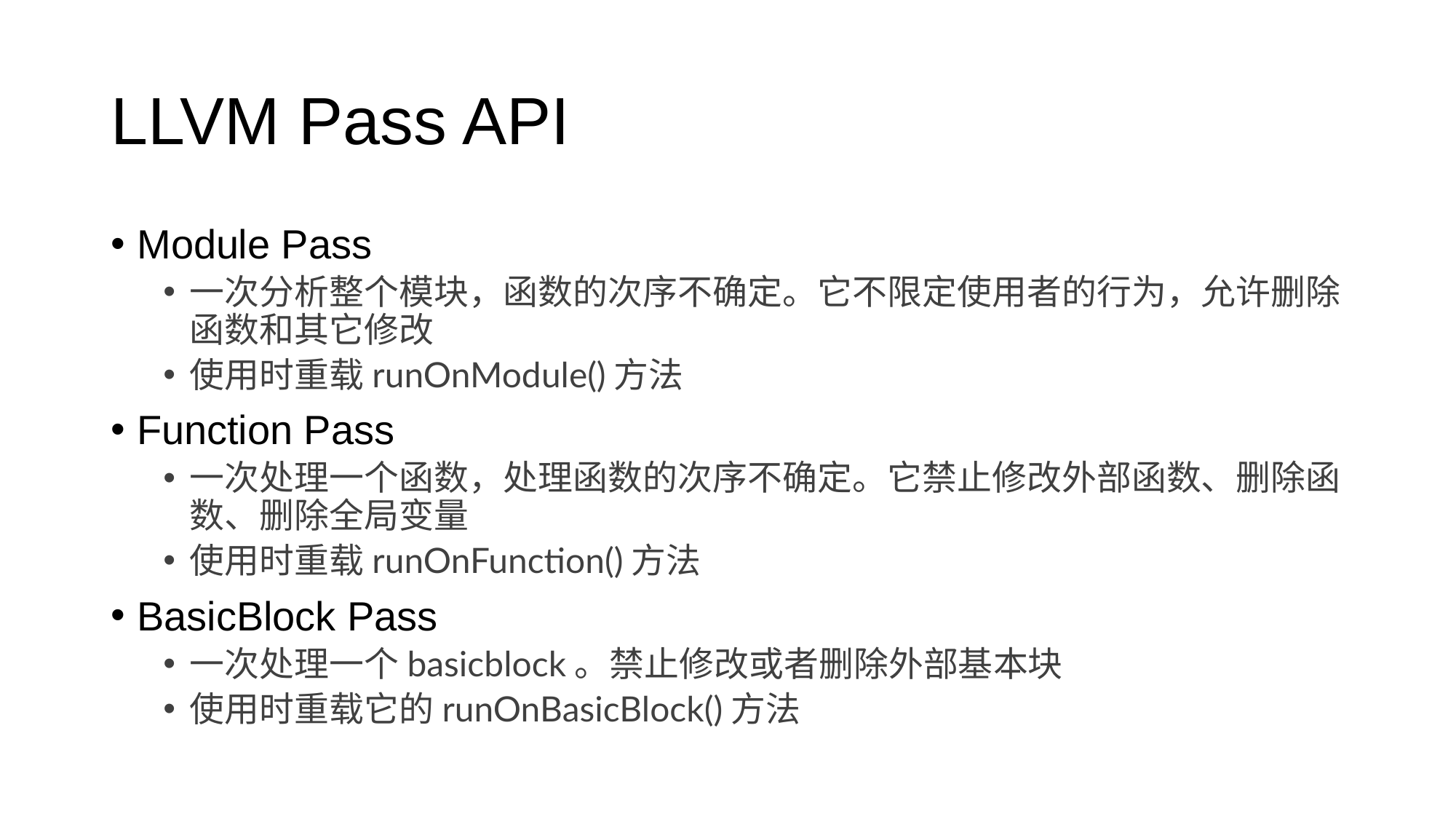

# LLVM Pass API
Module Pass
一次分析整个模块，函数的次序不确定。它不限定使用者的行为，允许删除函数和其它修改
使用时重载runOnModule()方法
Function Pass
一次处理一个函数，处理函数的次序不确定。它禁止修改外部函数、删除函数、删除全局变量
使用时重载runOnFunction()方法
BasicBlock Pass
一次处理一个basicblock。禁止修改或者删除外部基本块
使用时重载它的runOnBasicBlock()方法